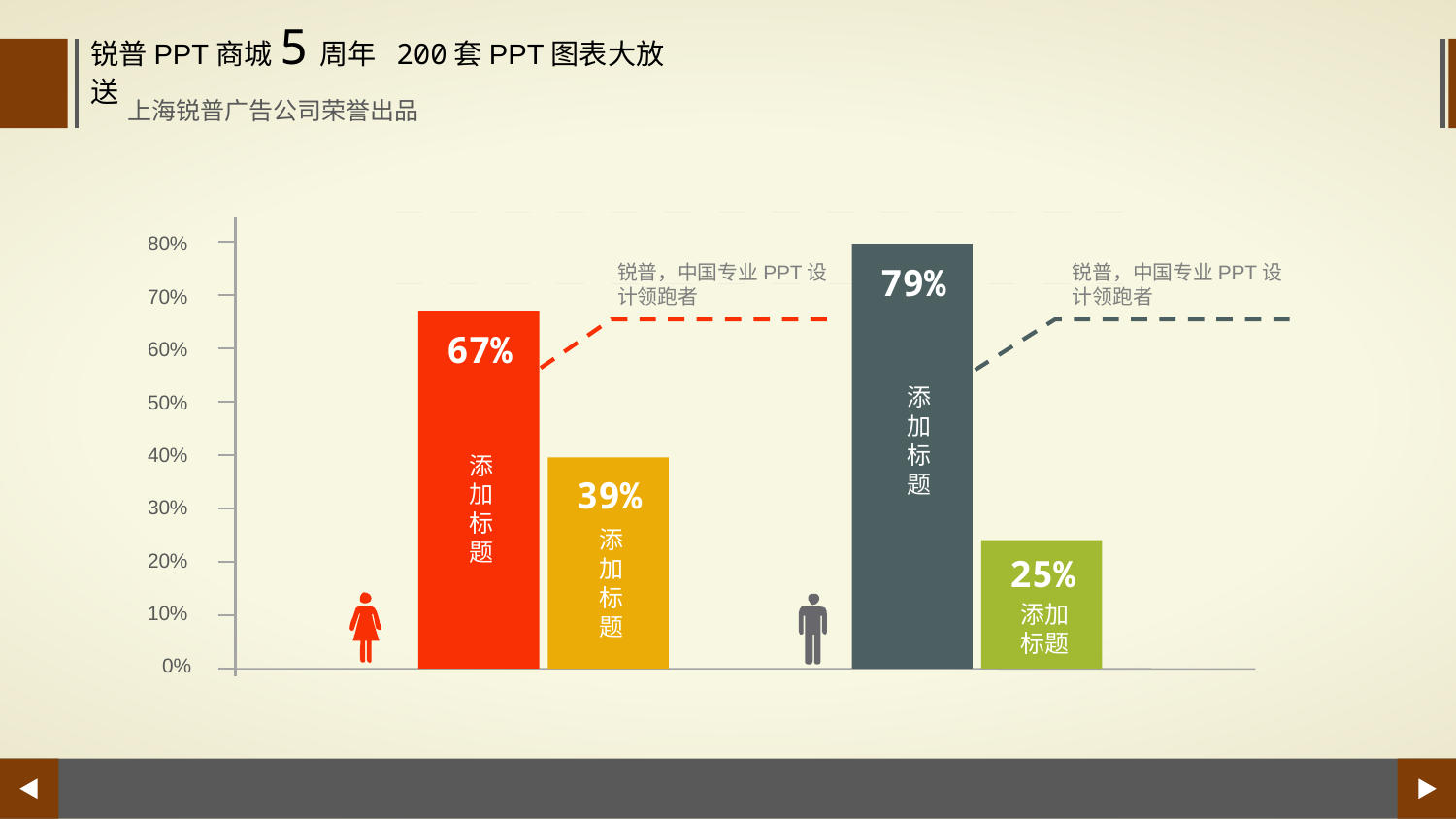

锐普PPT商城5周年  200套PPT图表大放送

上海锐普广告公司荣誉出品

80%

锐普，中国专业PPT设计领跑者
锐普，中国专业PPT设计领跑者
79%
70%

67%
60%
添加标题
50%
40%
添加标题

39%
30%
添加标题
20%

25%
添加标题

10%

0%